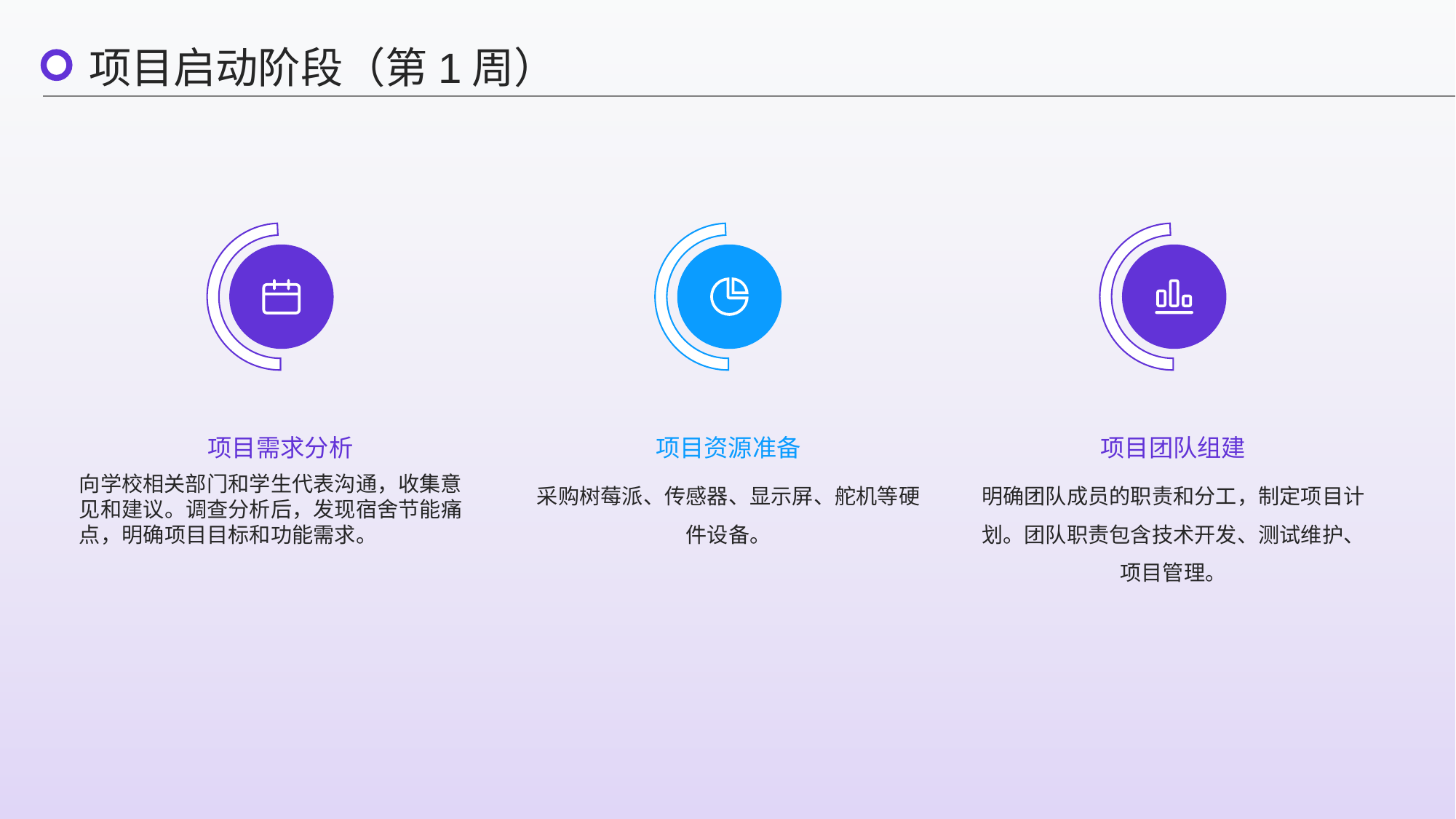

项目启动阶段（第1周）

项目需求分析
项目资源准备
项目团队组建
向学校相关部门和学生代表沟通，收集意见和建议。调查分析后，发现宿舍节能痛点，明确项目目标和功能需求。

采购树莓派、传感器、显示屏、舵机等硬件设备。
明确团队成员的职责和分工，制定项目计划。团队职责包含技术开发、测试维护、项目管理。